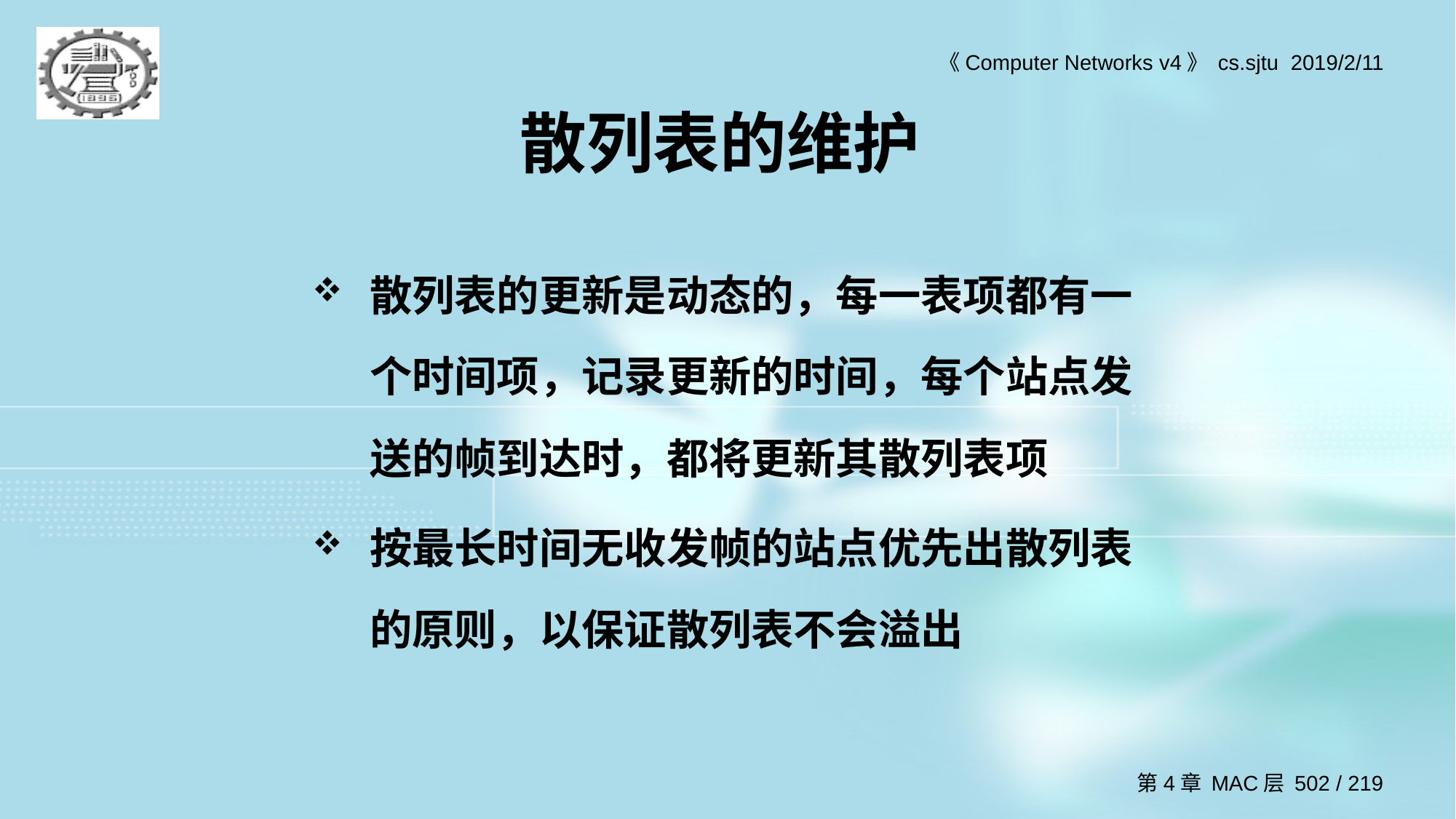

# 散列表的维护
散列表的更新是动态的，每一表项都有一个时间项，记录更新的时间，每个站点发送的帧到达时，都将更新其散列表项
按最长时间无收发帧的站点优先出散列表的原则，以保证散列表不会溢出